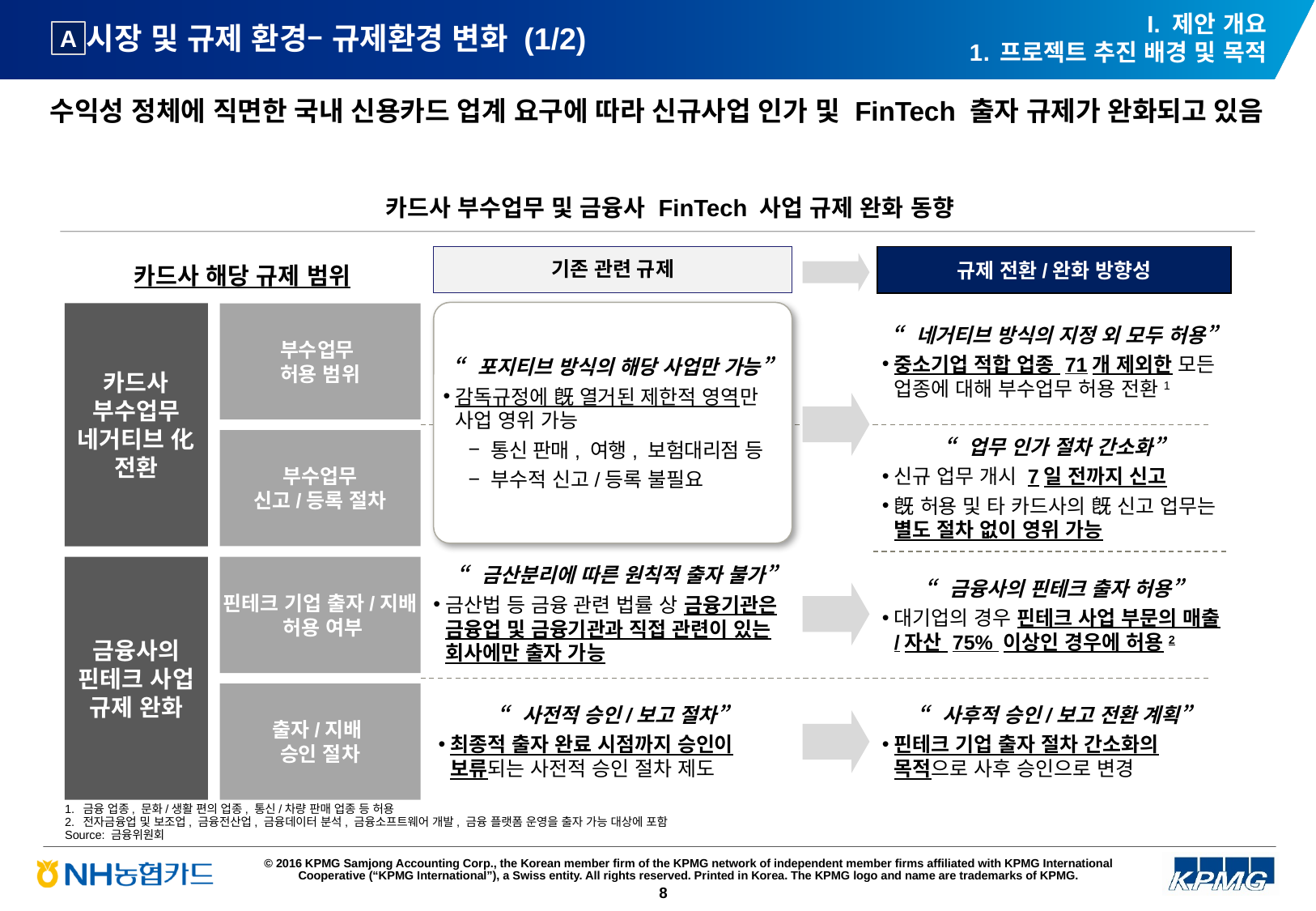

I. 제안 개요
프로젝트 추진 배경 및 목적
# 시장 및 규제 환경– 규제환경 변화 (1/2)
A
수익성 정체에 직면한 국내 신용카드 업계 요구에 따라 신규사업 인가 및 FinTech 출자 규제가 완화되고 있음
카드사 부수업무 및 금융사 FinTech 사업 규제 완화 동향

기존 관련 규제
규제 전환/완화 방향성

카드사 해당 규제 범위
“포지티브 방식의 해당 사업만 가능”
감독규정에 旣 열거된 제한적 영역만 사업 영위 가능
통신 판매, 여행, 보험대리점 등
부수적 신고/등록 불필요
카드사 부수업무 네거티브 化 전환
부수업무
허용 범위
“네거티브 방식의 지정 외 모두 허용”
중소기업 적합 업종 71개 제외한 모든 업종에 대해 부수업무 허용 전환1

부수업무
신고/등록 절차
“업무 인가 절차 간소화”
신규 업무 개시 7일 전까지 신고
旣 허용 및 타 카드사의 旣 신고 업무는 별도 절차 없이 영위 가능
“금산분리에 따른 원칙적 출자 불가”
금산법 등 금융 관련 법률 상 금융기관은 금융업 및 금융기관과 직접 관련이 있는 회사에만 출자 가능
금융사의 핀테크 사업 규제 완화
핀테크 기업 출자/지배
 허용 여부
“금융사의 핀테크 출자 허용”
대기업의 경우 핀테크 사업 부문의 매출/자산 75% 이상인 경우에 허용2

출자/지배
승인 절차
“사전적 승인/보고 절차”
최종적 출자 완료 시점까지 승인이 보류되는 사전적 승인 절차 제도
“사후적 승인/보고 전환 계획”
핀테크 기업 출자 절차 간소화의 목적으로 사후 승인으로 변경

금융 업종, 문화/생활 편의 업종, 통신/차량 판매 업종 등 허용
전자금융업 및 보조업, 금융전산업, 금융데이터 분석, 금융소프트웨어 개발, 금융 플랫폼 운영을 출자 가능 대상에 포함
Source: 금융위원회